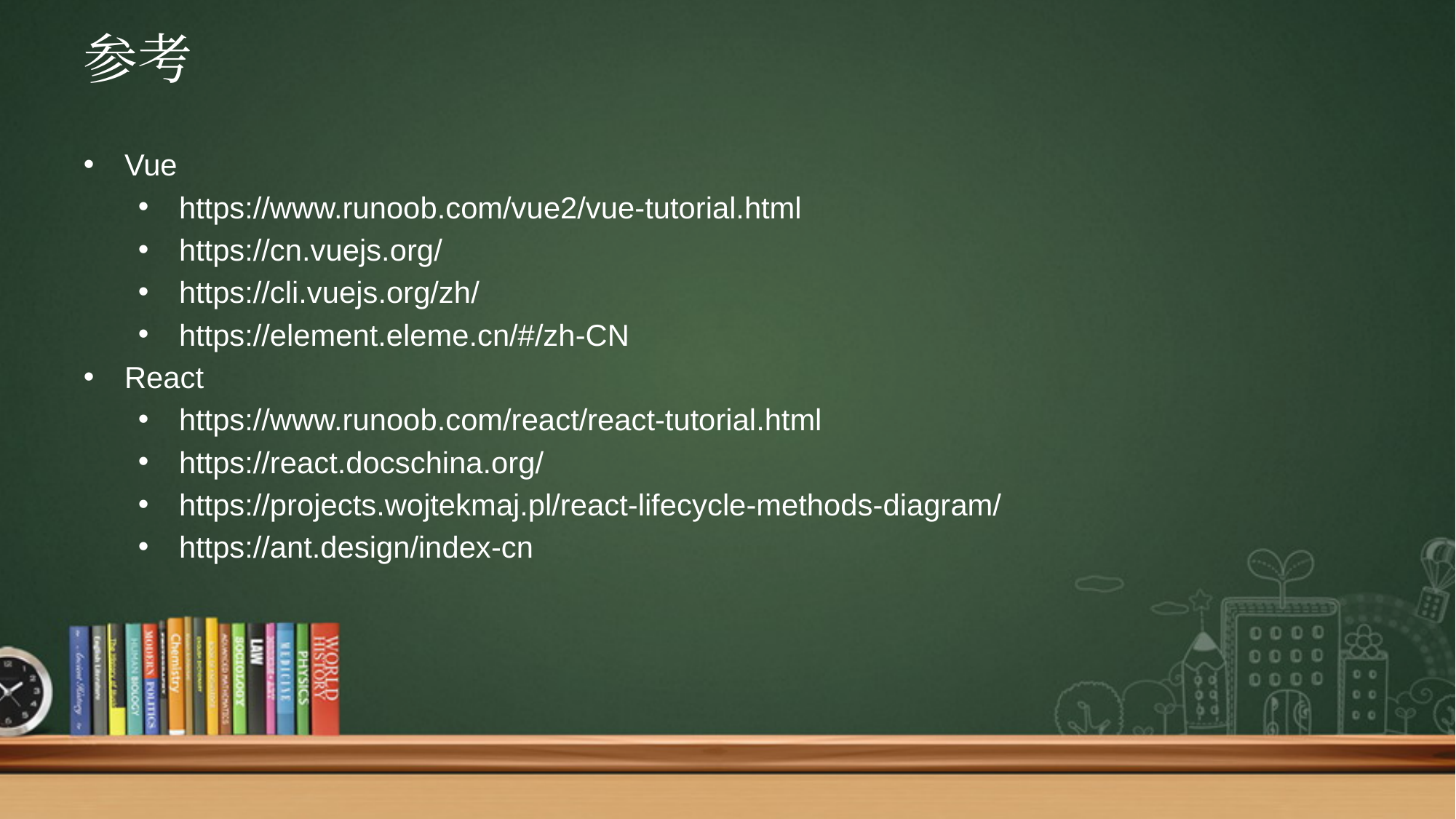

# 参考
Vue
https://www.runoob.com/vue2/vue-tutorial.html
https://cn.vuejs.org/
https://cli.vuejs.org/zh/
https://element.eleme.cn/#/zh-CN
React
https://www.runoob.com/react/react-tutorial.html
https://react.docschina.org/
https://projects.wojtekmaj.pl/react-lifecycle-methods-diagram/
https://ant.design/index-cn